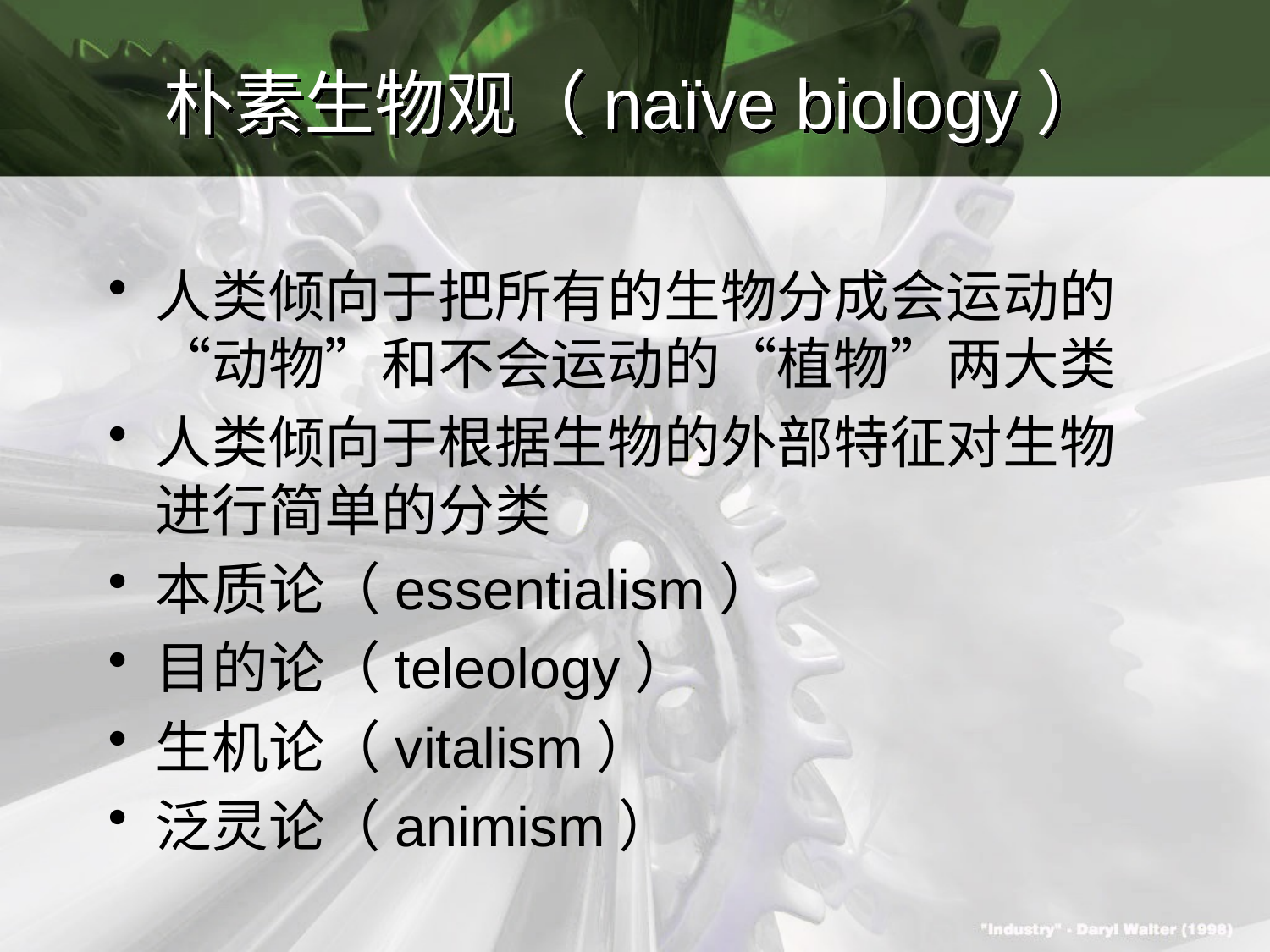

# 朴素生物观（naïve biology）
人类倾向于把所有的生物分成会运动的“动物”和不会运动的“植物”两大类
人类倾向于根据生物的外部特征对生物进行简单的分类
本质论（essentialism）
目的论（teleology）
生机论（vitalism）
泛灵论（animism）